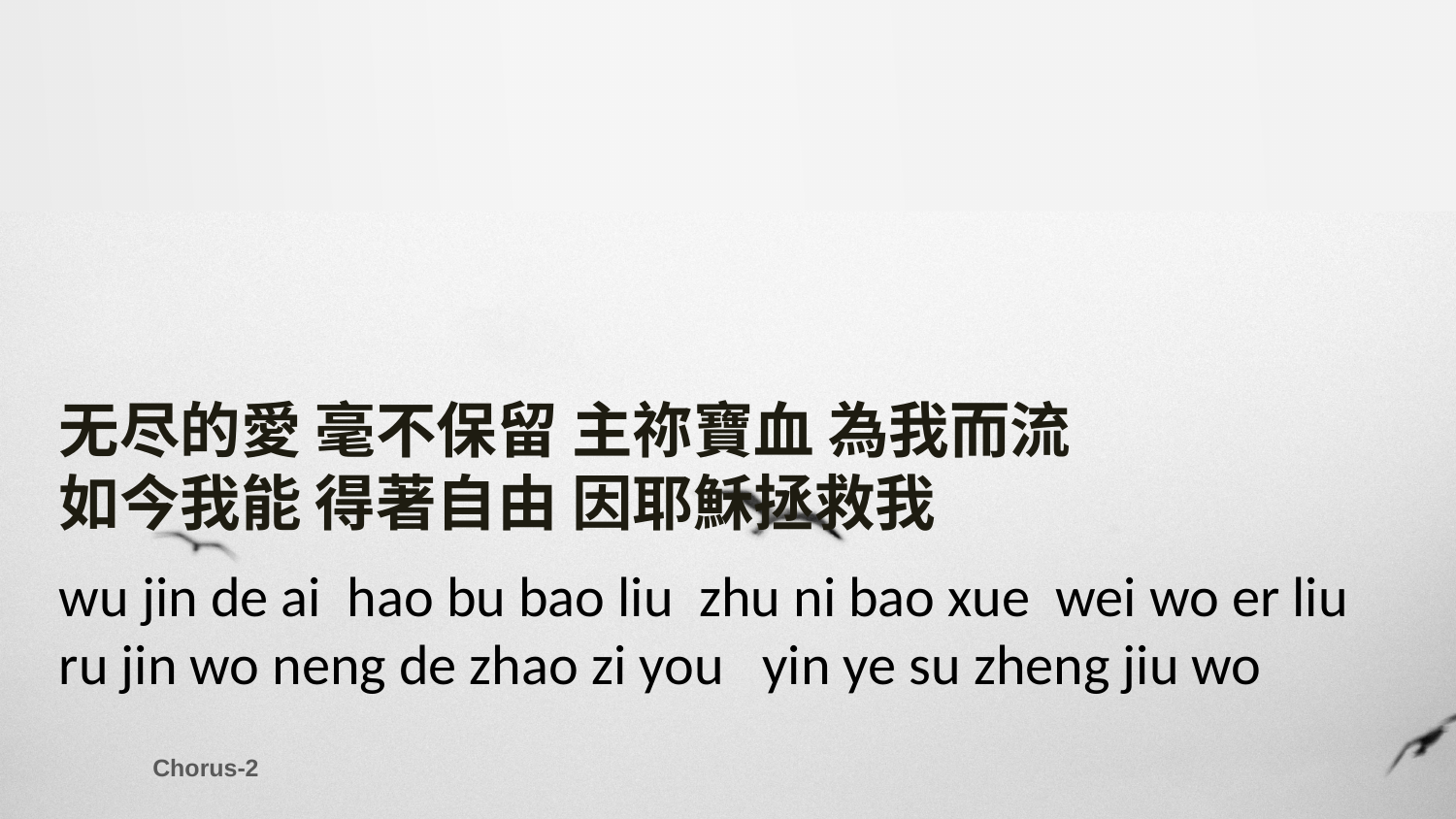

无尽的愛 毫不保留 主祢寶血 為我而流
如今我能 得著自由 因耶穌拯救我

wu jin de ai  hao bu bao liu  zhu ni bao xue  wei wo er liu
ru jin wo neng de zhao zi you   yin ye su zheng jiu wo

Chorus-2